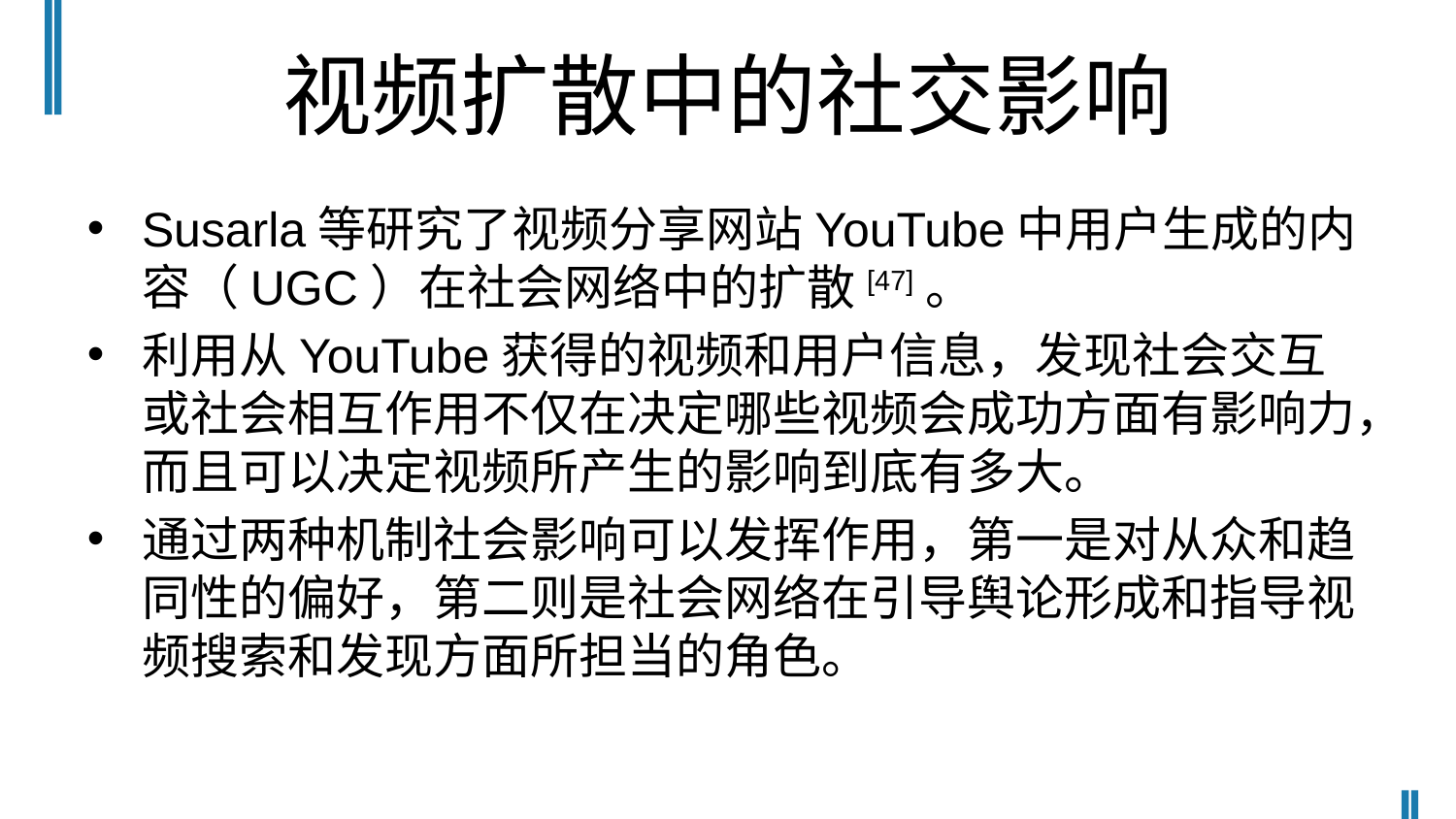

# 视频扩散中的社交影响
Susarla等研究了视频分享网站YouTube中用户生成的内容（UGC）在社会网络中的扩散[47]。
利用从YouTube获得的视频和用户信息，发现社会交互或社会相互作用不仅在决定哪些视频会成功方面有影响力，而且可以决定视频所产生的影响到底有多大。
通过两种机制社会影响可以发挥作用，第一是对从众和趋同性的偏好，第二则是社会网络在引导舆论形成和指导视频搜索和发现方面所担当的角色。